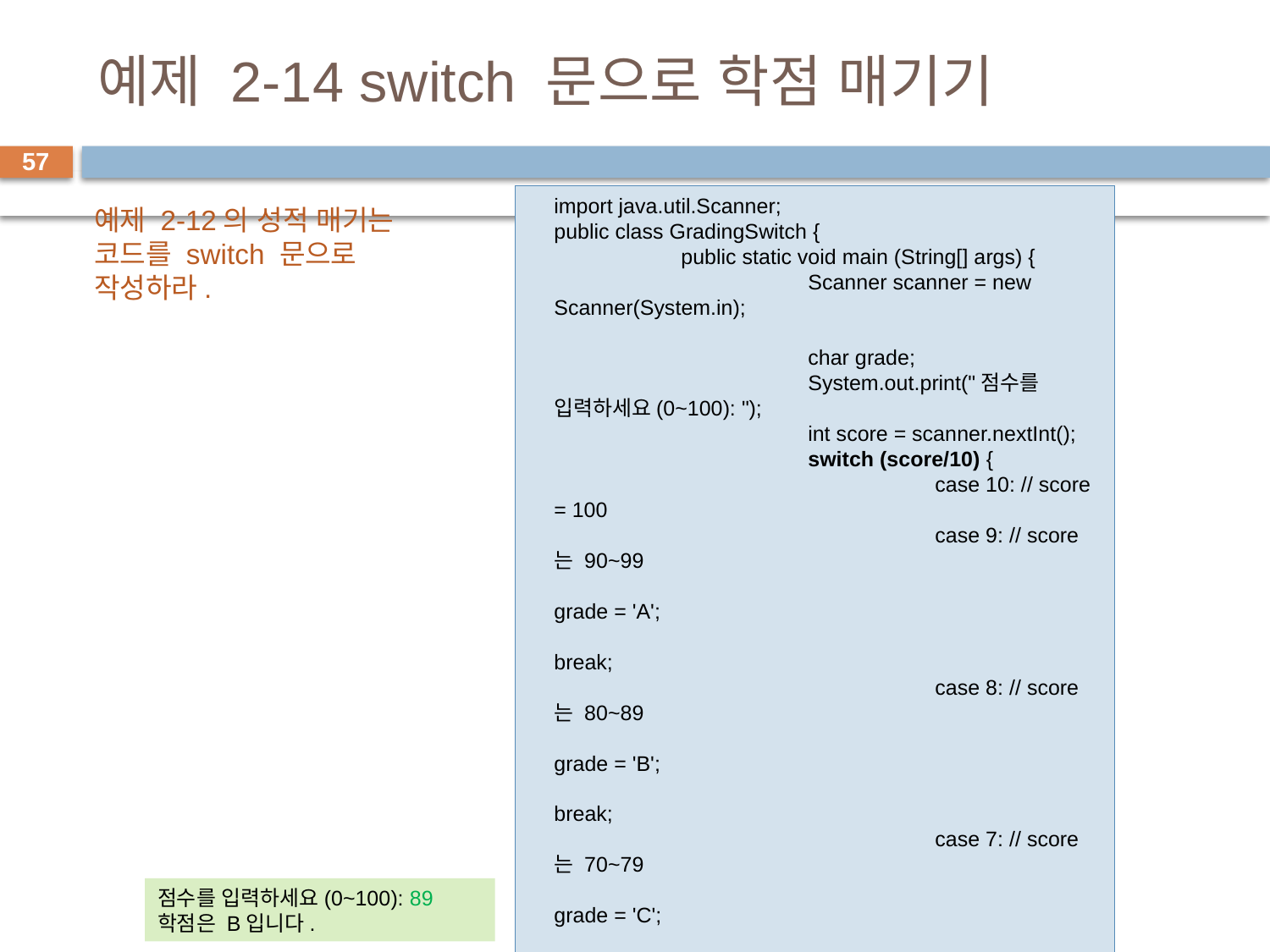

# 예제 2-14 switch 문으로 학점 매기기
57
import java.util.Scanner;
public class GradingSwitch {
	public static void main (String[] args) {
		Scanner scanner = new Scanner(System.in);

		char grade;
		System.out.print("점수를 입력하세요(0~100): ");
		int score = scanner.nextInt();
		switch (score/10) {
			case 10: // score = 100
			case 9: // score는 90~99
				grade = 'A';
				break;
			case 8: // score는 80~89
				grade = 'B';
				break;
			case 7: // score는 70~79
				grade = 'C';
				break;
			case 6: // score는 60~69
				grade = 'D';
				break;
			default: // score는 59 이하
				grade = 'F';
		}
		System.out.println("학점은 "+grade+"입니다");
		scanner.close();
	}
}
예제 2-12의 성적 매기는
코드를 switch 문으로
작성하라.
점수를 입력하세요(0~100): 89
학점은 B입니다.